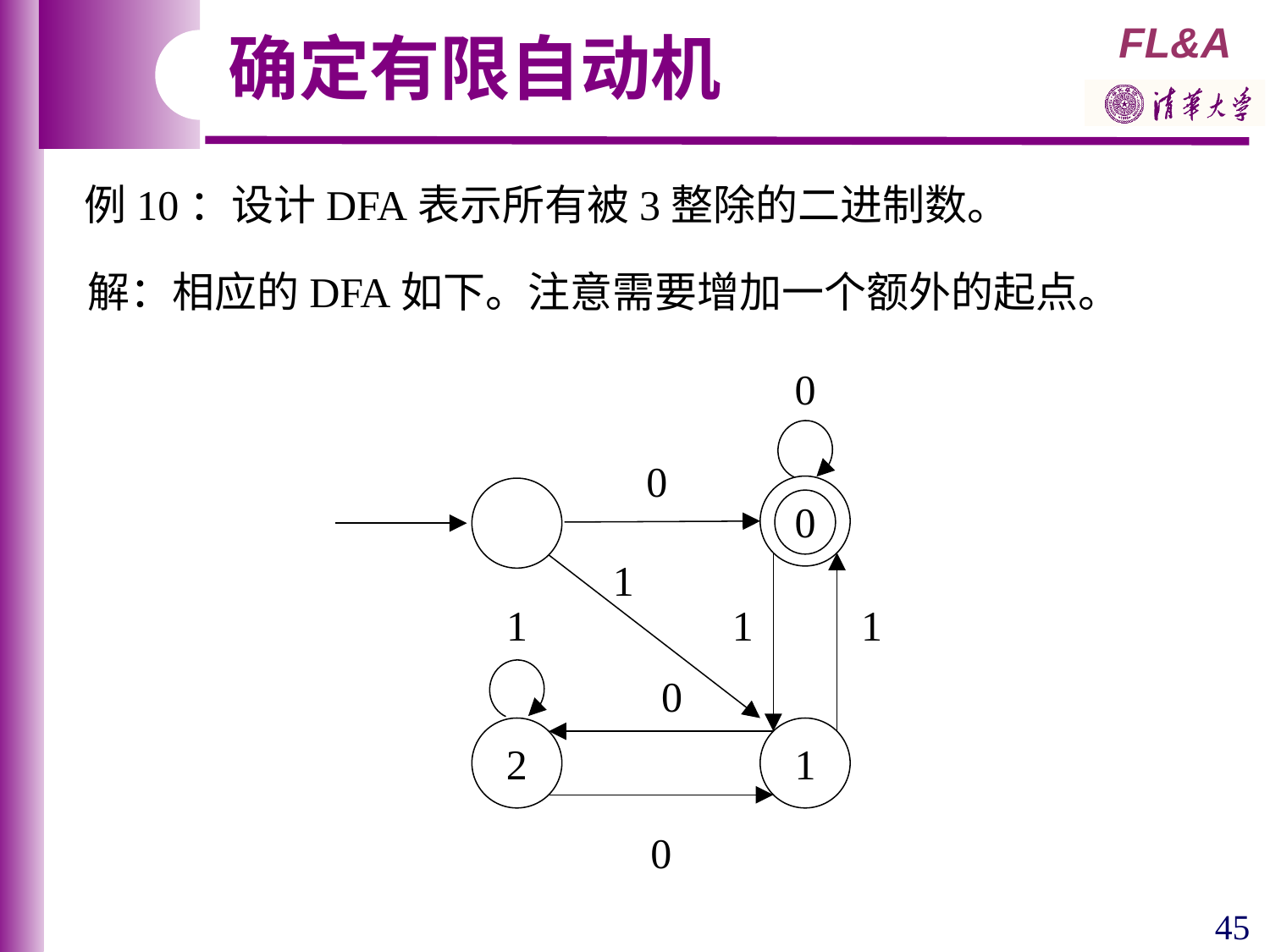

确定有限自动机
例10：设计DFA表示所有被3整除的二进制数。
解：相应的DFA如下。注意需要增加一个额外的起点。
0

0
0

1
1
1
1

0
2
1
0
45